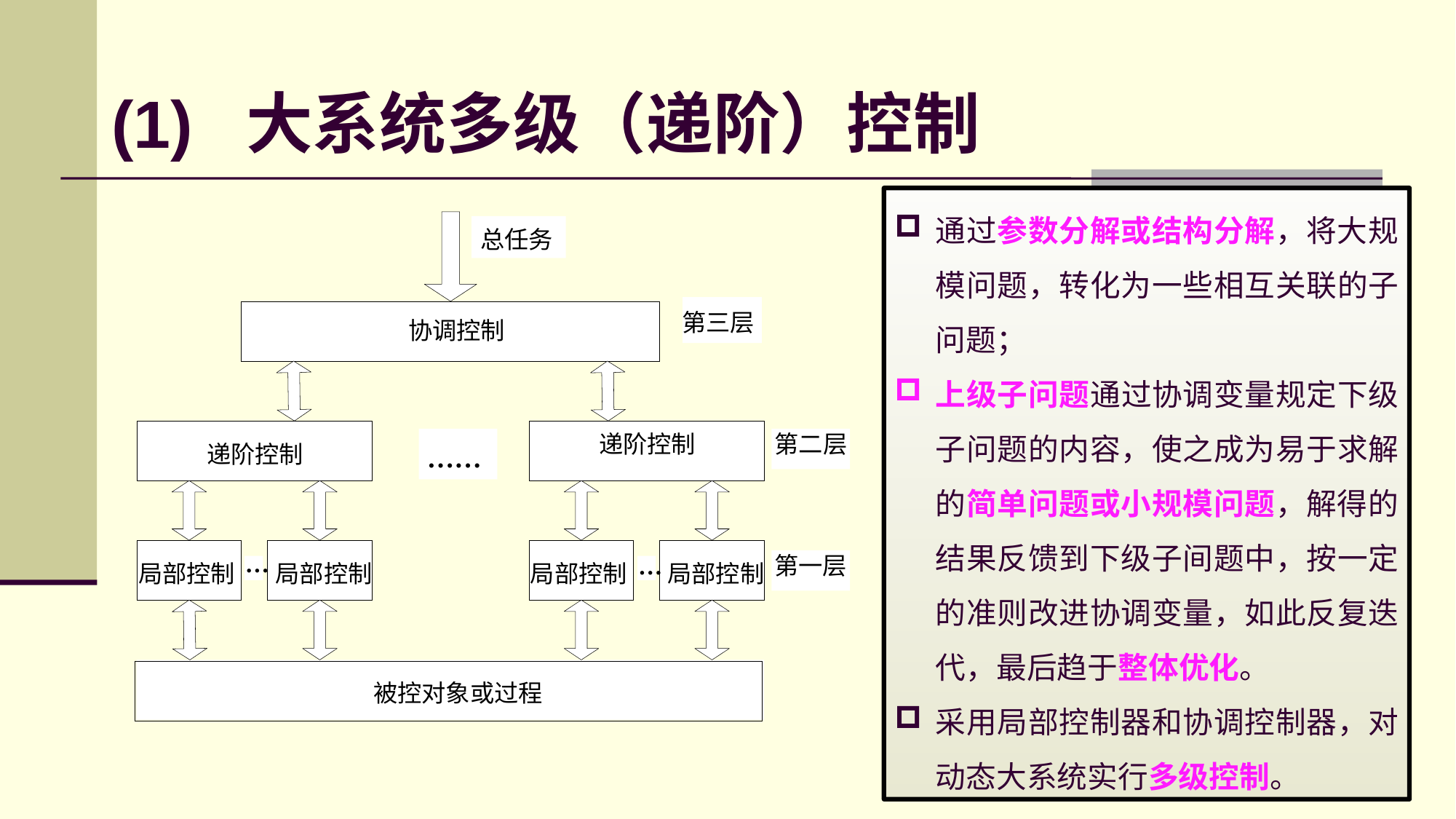

(1)  大系统多级（递阶）控制
通过参数分解或结构分解，将大规模问题，转化为一些相互关联的子问题；
上级子问题通过协调变量规定下级子问题的内容，使之成为易于求解的简单问题或小规模问题，解得的结果反馈到下级子间题中，按一定的准则改进协调变量，如此反复迭代，最后趋于整体优化。
采用局部控制器和协调控制器，对动态大系统实行多级控制。

总任务

第三层
协调控制

递阶控制

第二层
递阶控制
……

…
…

第一层

局部控制
局部控制
局部控制
局部控制

被控对象或过程

43